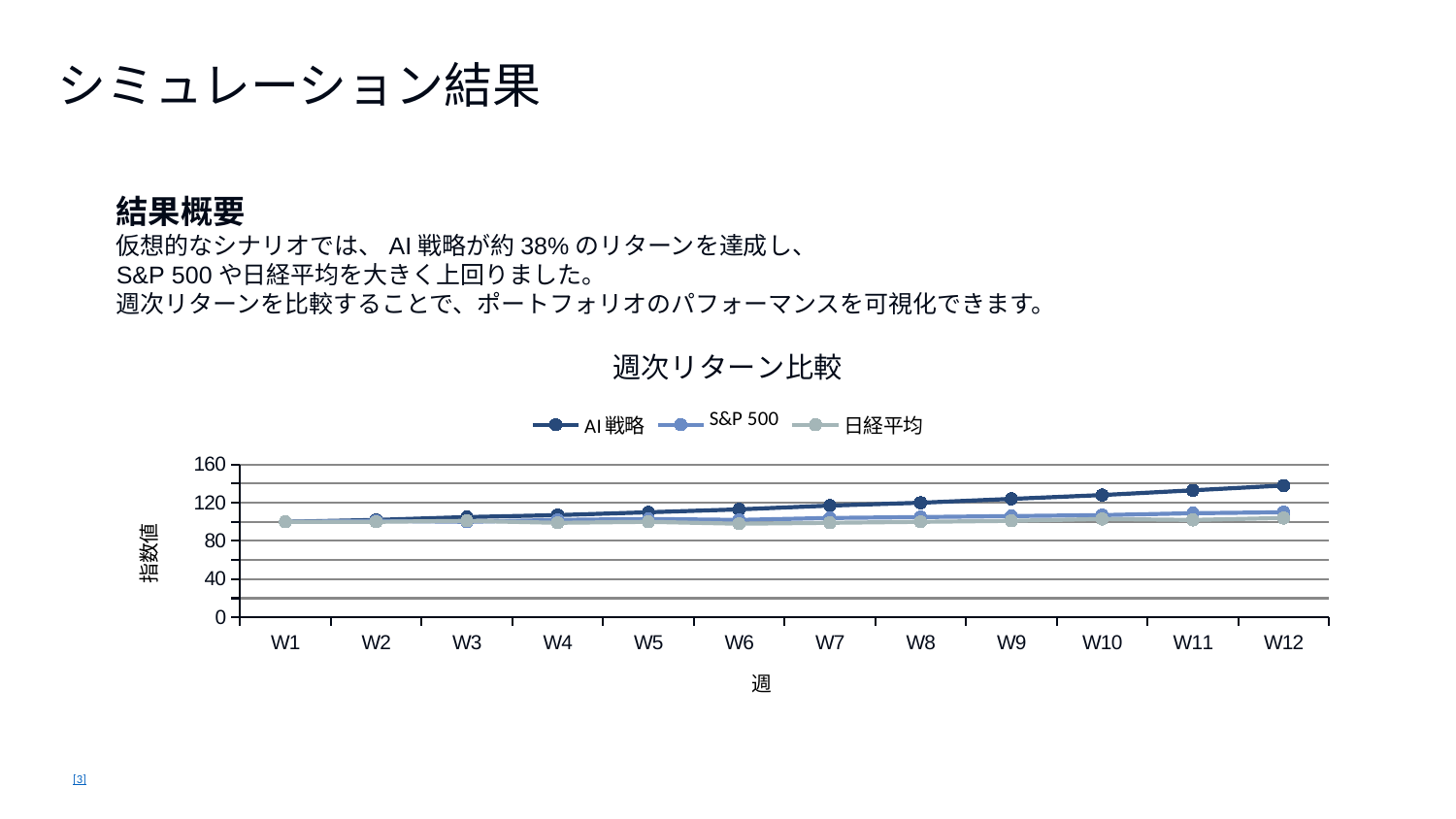

シミュレーション結果
結果概要
仮想的なシナリオでは、AI戦略が約38%のリターンを達成し、
S&P 500や日経平均を大きく上回りました。
週次リターンを比較することで、ポートフォリオのパフォーマンスを可視化できます。

### Chart: 週次リターン比較

| Category | AI戦略 | S&P 500 | 日経平均 |
|---|---|---|---|
| W1 | 100.0 | 100.0 | 100.0 |
| W2 | 102.0 | 101.0 | 100.0 |
| W3 | 105.0 | 100.0 | 101.0 |
| W4 | 107.0 | 102.0 | 99.0 |
| W5 | 110.0 | 103.0 | 100.0 |
| W6 | 113.0 | 102.0 | 98.0 |
| W7 | 117.0 | 104.0 | 99.0 |
| W8 | 120.0 | 105.0 | 100.0 |
| W9 | 124.0 | 106.0 | 101.0 |
| W10 | 128.0 | 107.0 | 103.0 |
| W11 | 133.0 | 109.0 | 102.0 |
| W12 | 138.0 | 110.0 | 104.0 |
[3]